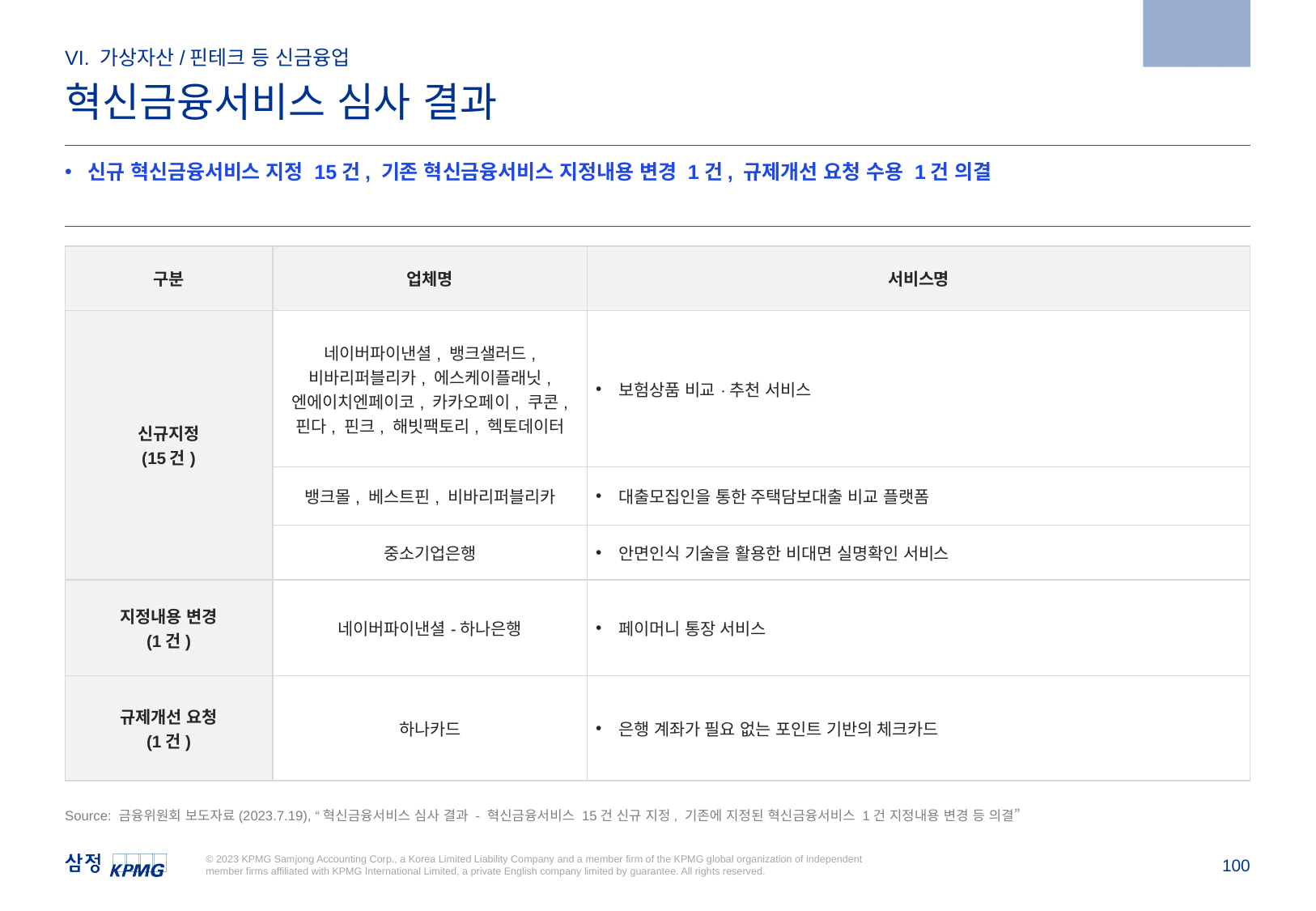

2023.7.19
VI. 가상자산/핀테크 등 신금융업
혁신금융서비스 심사 결과
신규 혁신금융서비스 지정 15건, 기존 혁신금융서비스 지정내용 변경 1건, 규제개선 요청 수용 1건 의결

| 구분 | 업체명 | 서비스명 |
| --- | --- | --- |
| 신규지정 (15건) | 네이버파이낸셜, 뱅크샐러드, 비바리퍼블리카, 에스케이플래닛, 엔에이치엔페이코, 카카오페이, 쿠콘, 핀다, 핀크, 해빗팩토리, 헥토데이터 | 보험상품 비교·추천 서비스 |
|  | 뱅크몰, 베스트핀, 비바리퍼블리카 | 대출모집인을 통한 주택담보대출 비교 플랫폼 |
|  | 중소기업은행 | 안면인식 기술을 활용한 비대면 실명확인 서비스 |
| 지정내용 변경 (1건) | 네이버파이낸셜-하나은행 | 페이머니 통장 서비스 |
| 규제개선 요청 (1건) | 하나카드 | 은행 계좌가 필요 없는 포인트 기반의 체크카드 |
Source: 금융위원회 보도자료(2023.7.19), “혁신금융서비스 심사 결과 - 혁신금융서비스 15건 신규 지정, 기존에 지정된 혁신금융서비스 1건 지정내용 변경 등 의결”